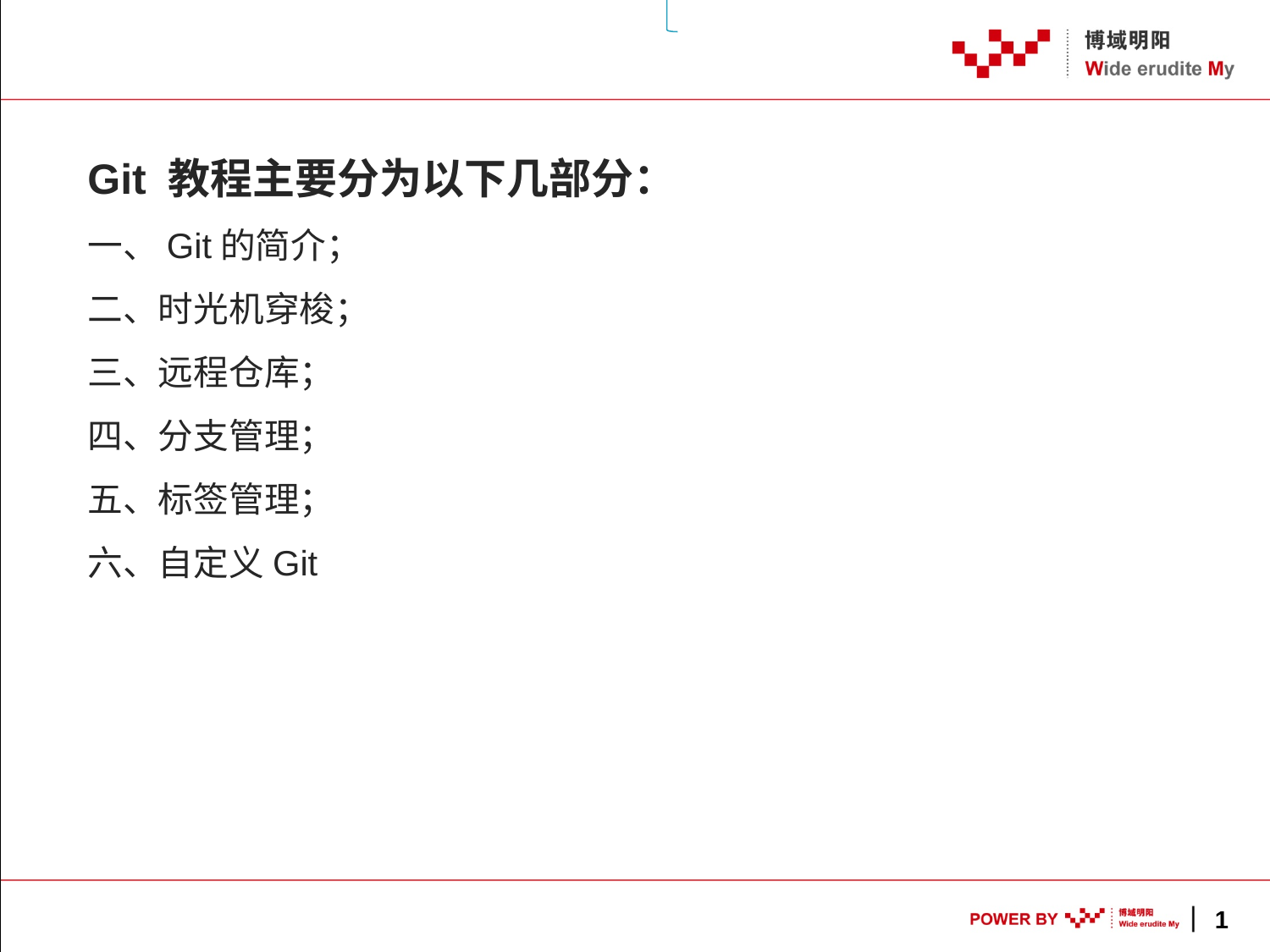

Git 教程主要分为以下几部分：
一、Git的简介；
二、时光机穿梭；
三、远程仓库；
四、分支管理；
五、标签管理；
六、自定义Git
1